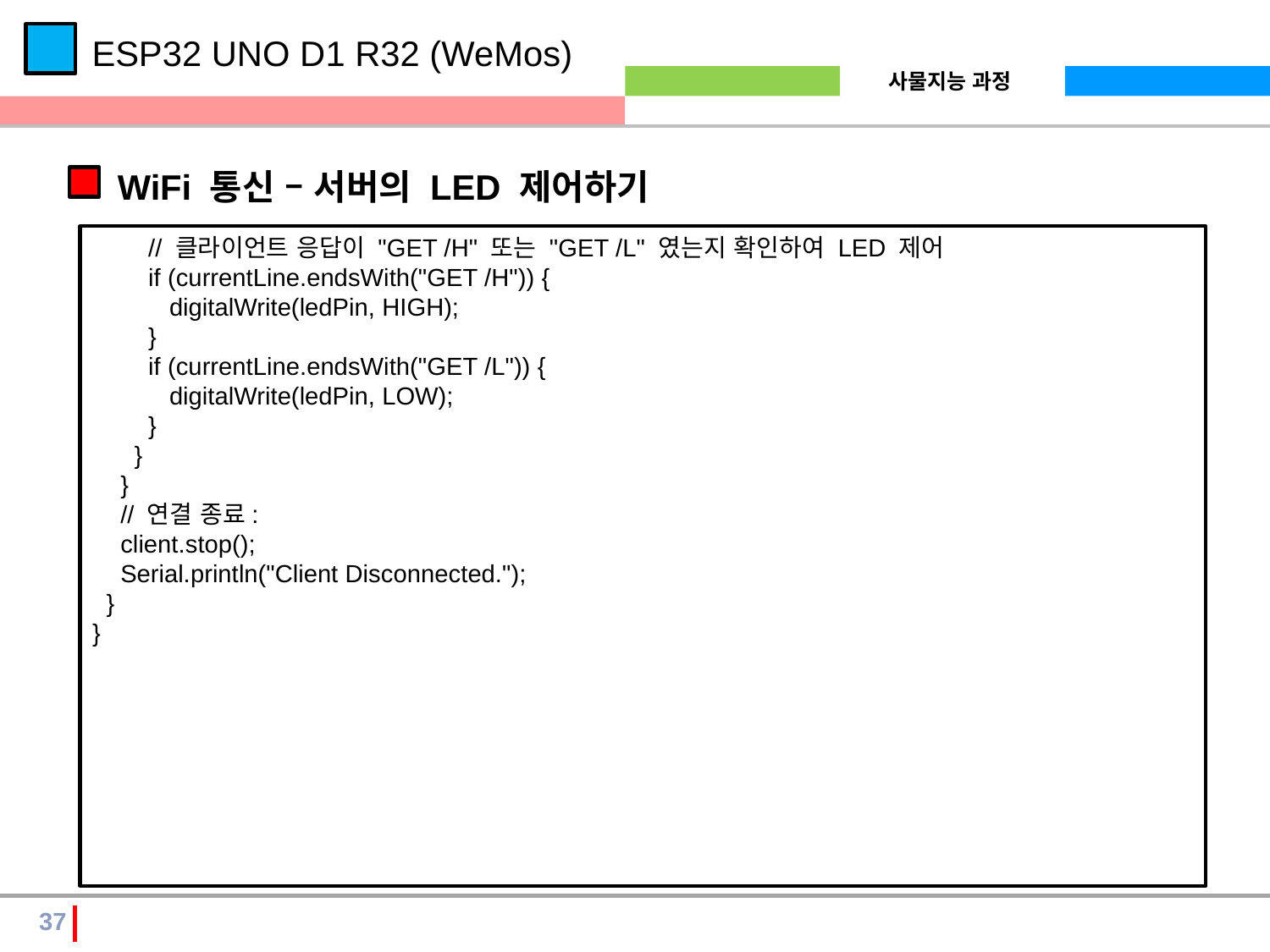

ESP32 UNO D1 R32 (WeMos)
WiFi 통신 – 서버의 LED 제어하기

        // 클라이언트 응답이 "GET /H" 또는 "GET /L" 였는지 확인하여 LED 제어
        if (currentLine.endsWith("GET /H")) {
           digitalWrite(ledPin, HIGH);
        }
        if (currentLine.endsWith("GET /L")) {
           digitalWrite(ledPin, LOW);
        }
      }
    }
    // 연결 종료:
    client.stop();
    Serial.println("Client Disconnected.");
  }
}
37